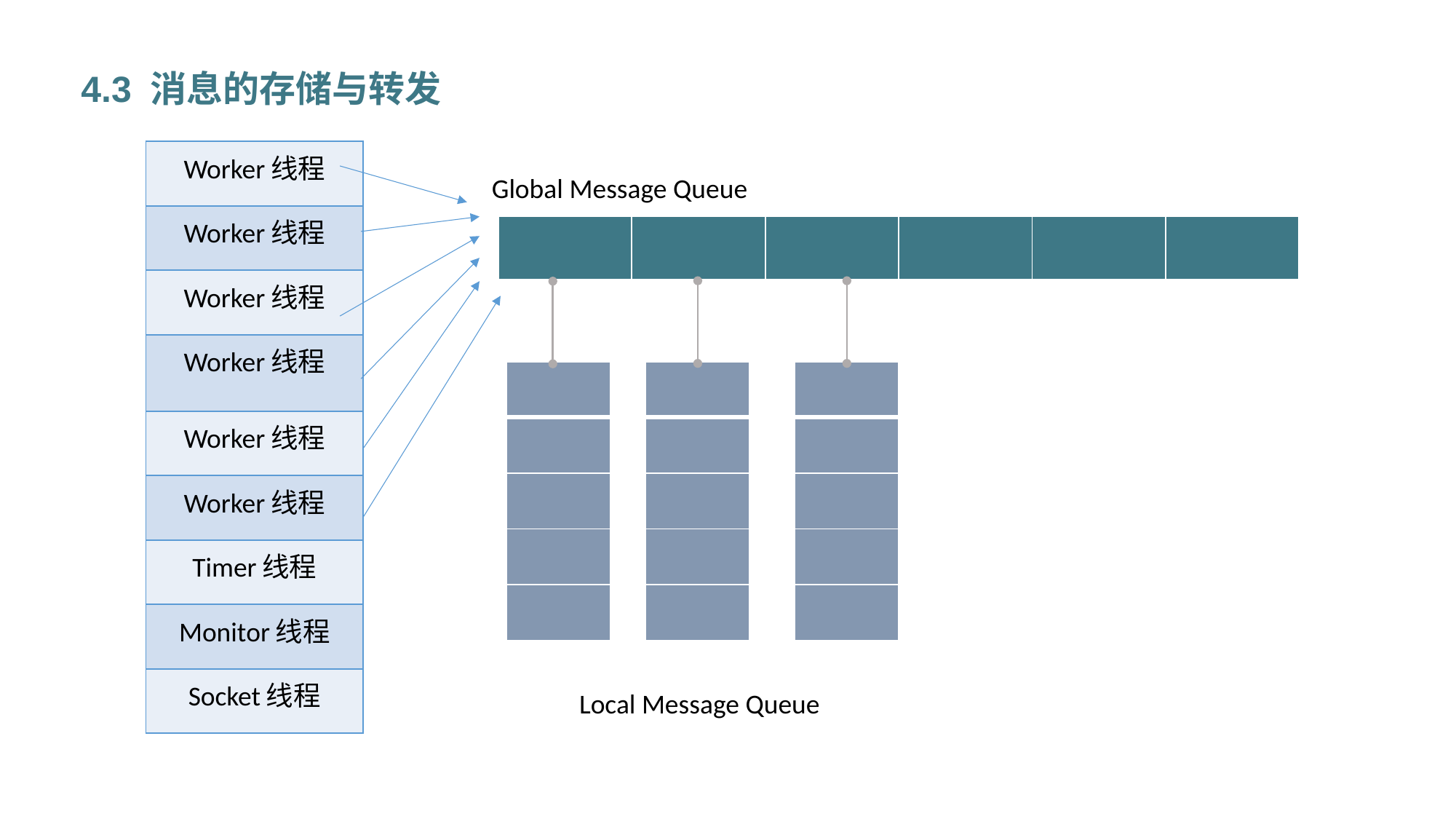

4.3 消息的存储与转发
| Worker线程 |
| --- |
| Worker线程 |
| Worker线程 |
| Worker线程 |
| Worker线程 |
| Worker线程 |
| Timer线程 |
| Monitor线程 |
| Socket线程 |
Global Message Queue
|  |  |  |  |  |  |
| --- | --- | --- | --- | --- | --- |
|  |
| --- |
|  |
|  |
|  |
|  |
|  |
| --- |
|  |
|  |
|  |
|  |
|  |
| --- |
|  |
|  |
|  |
|  |
Local Message Queue